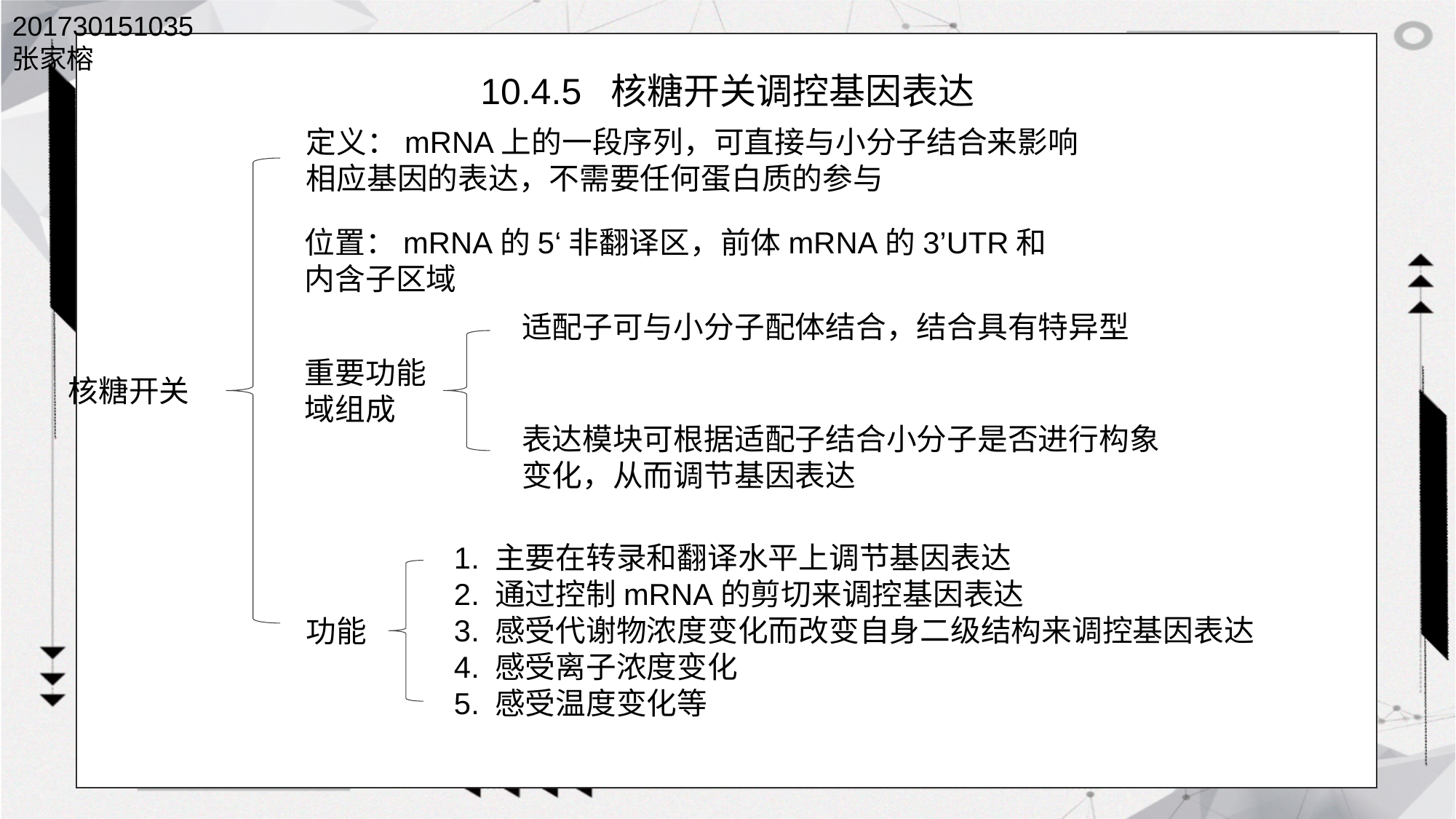

201730151035  张家榕
10.4.5  核糖开关调控基因表达
定义：mRNA上的一段序列，可直接与小分子结合来影响相应基因的表达，不需要任何蛋白质的参与

位置：mRNA的5‘非翻译区，前体mRNA的3’UTR和内含子区域
适配子可与小分子配体结合，结合具有特异型

重要功能域组成
核糖开关
表达模块可根据适配子结合小分子是否进行构象变化，从而调节基因表达
1. 主要在转录和翻译水平上调节基因表达
2. 通过控制mRNA的剪切来调控基因表达
3. 感受代谢物浓度变化而改变自身二级结构来调控基因表达
4. 感受离子浓度变化
5. 感受温度变化等

功能